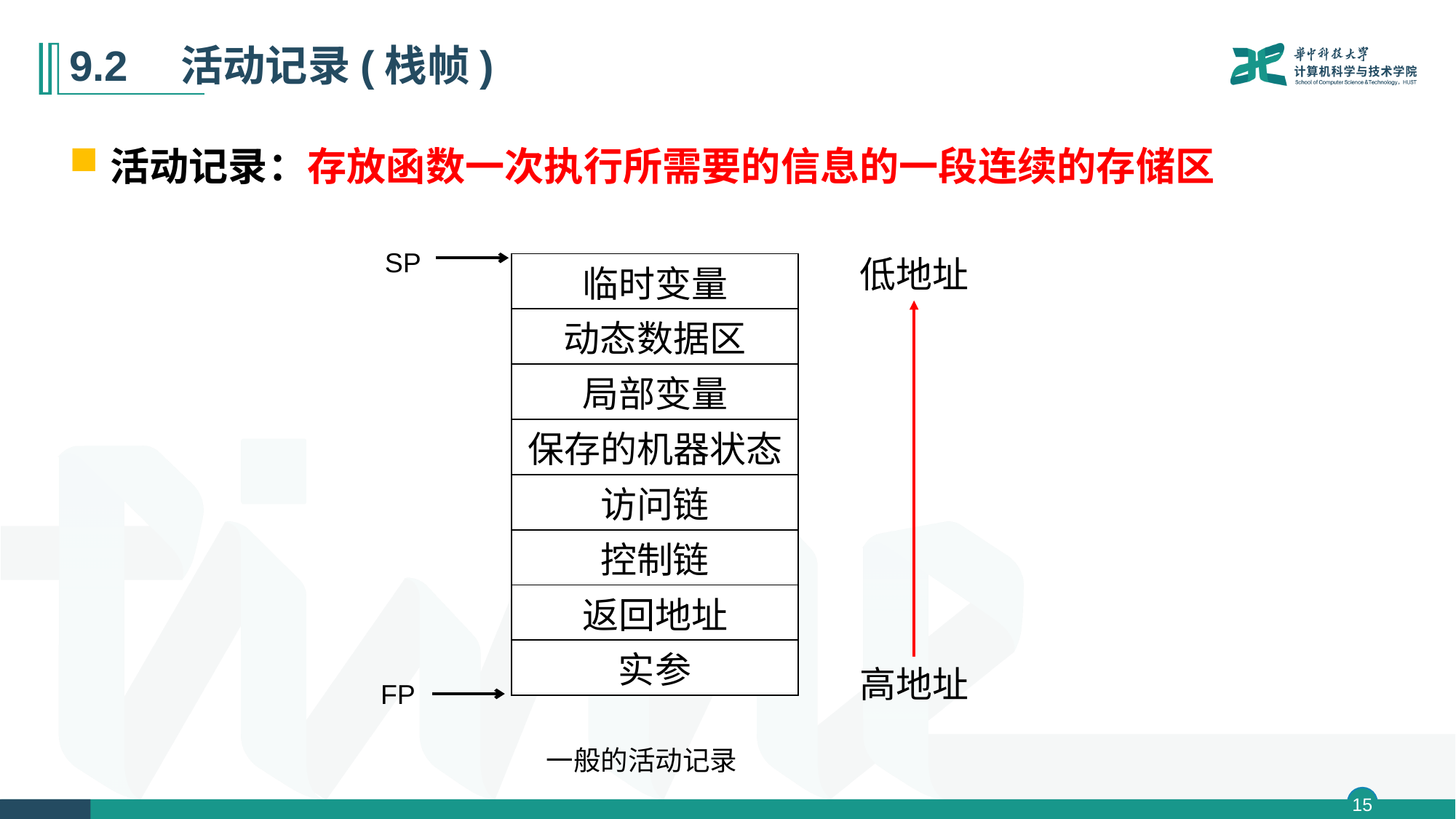

# 9.2　活动记录(栈帧)
活动记录：存放函数一次执行所需要的信息的一段连续的存储区
SP
低地址
| 临时变量 |
| --- |
| 动态数据区 |
| 局部变量 |
| 保存的机器状态 |
| 访问链 |
| 控制链 |
| 返回地址 |
| 实参 |
高地址
FP
一般的活动记录